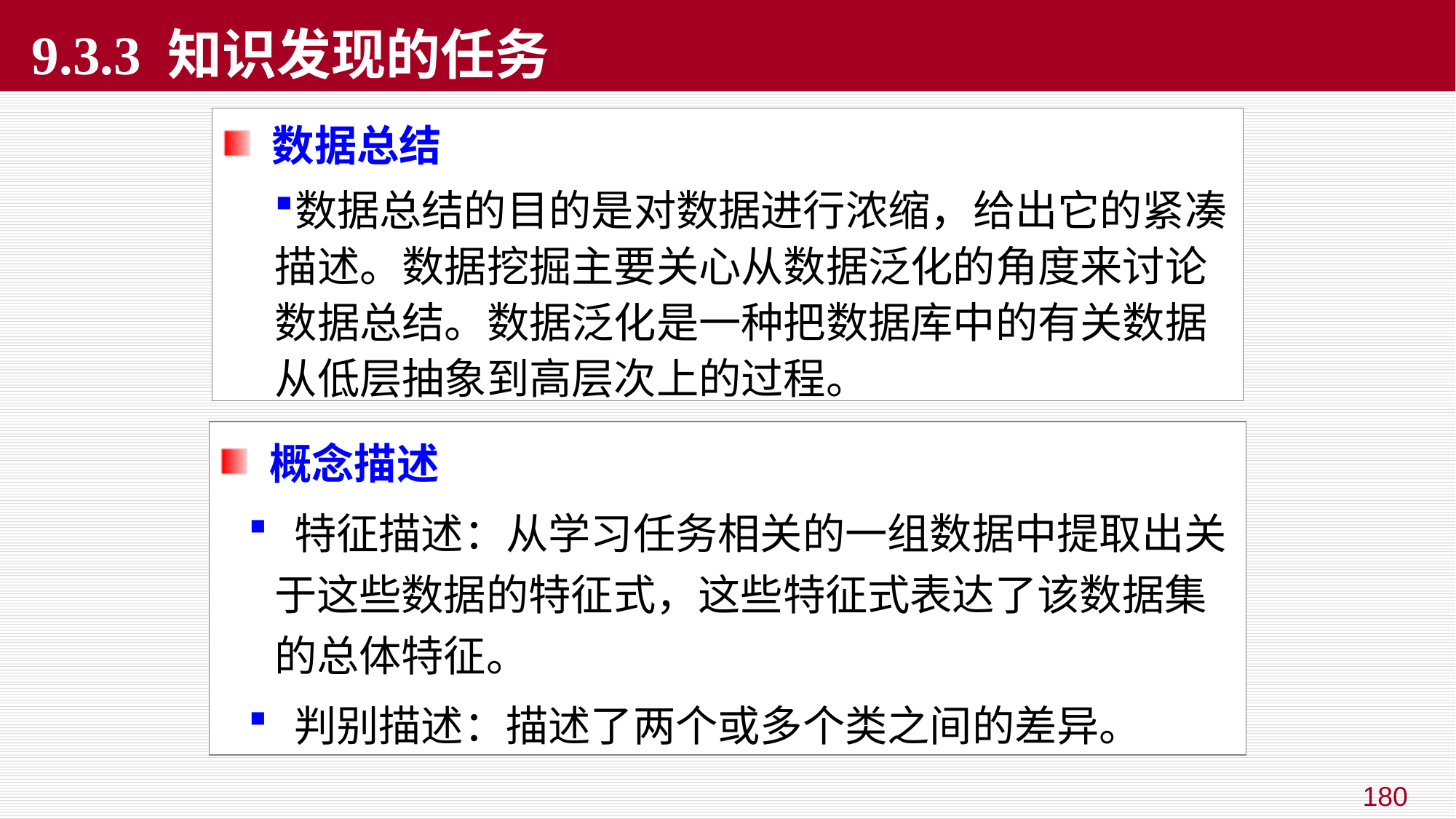

# 9.3.3 知识发现的任务
 数据总结
数据总结的目的是对数据进行浓缩，给出它的紧凑描述。数据挖掘主要关心从数据泛化的角度来讨论数据总结。数据泛化是一种把数据库中的有关数据从低层抽象到高层次上的过程。
 概念描述
 特征描述：从学习任务相关的一组数据中提取出关于这些数据的特征式，这些特征式表达了该数据集的总体特征。
 判别描述：描述了两个或多个类之间的差异。
180